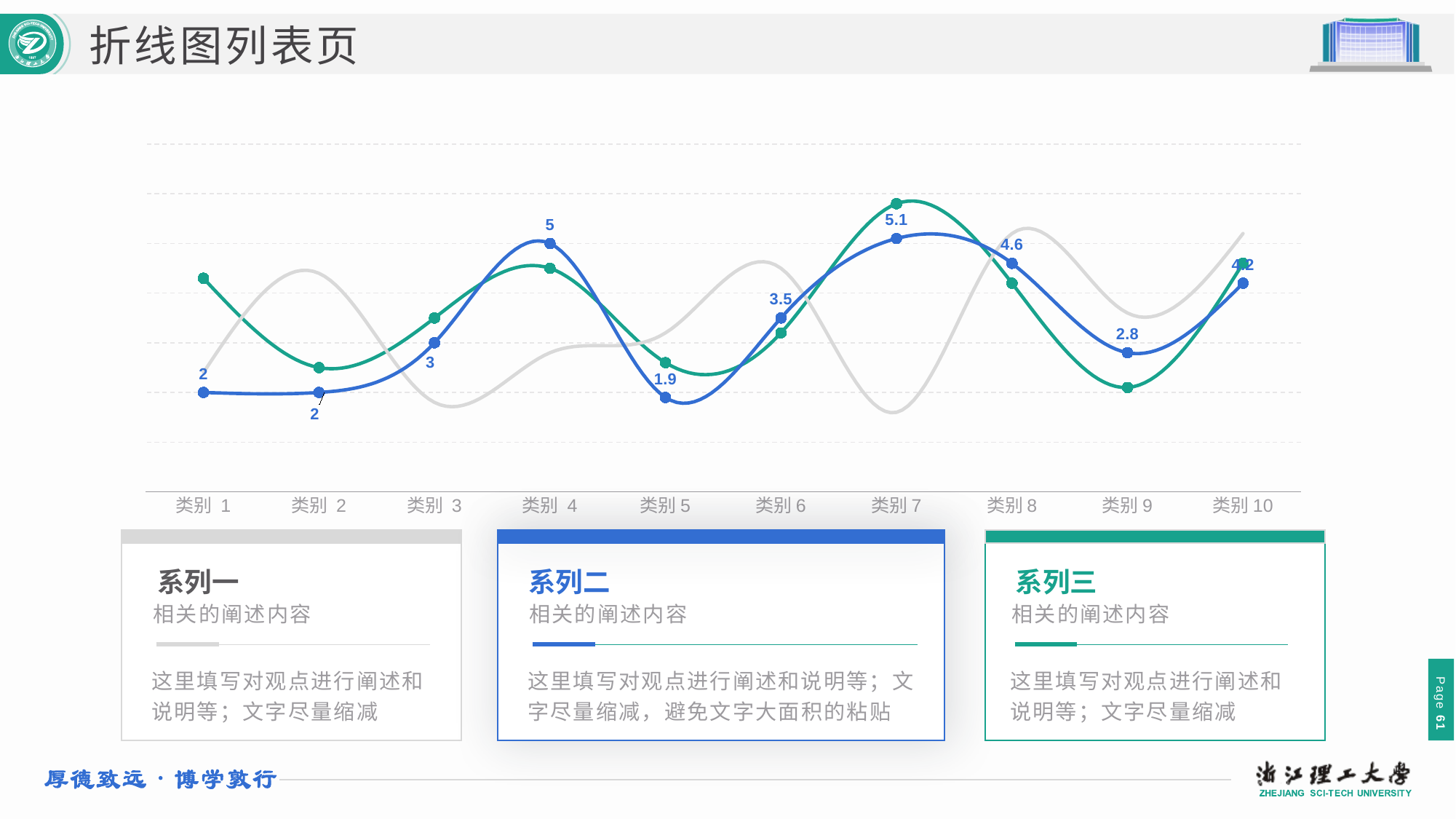

折线图列表页

### Chart

| Category | 系列 1 | 系列 2 | 系列 3 |
|---|---|---|---|
| 类别 1 | 4.3 | 2.4 | 2.0 |
| 类别 2 | 2.5 | 4.4 | 2.0 |
| 类别 3 | 3.5 | 1.8 | 3.0 |
| 类别 4 | 4.5 | 2.8 | 5.0 |
| 类别5 | 2.6 | 3.2 | 1.9 |
| 类别6 | 3.2 | 4.5 | 3.5 |
| 类别7 | 5.8 | 1.6 | 5.1 |
| 类别8 | 4.2 | 5.2 | 4.6 |
| 类别9 | 2.1 | 3.6 | 2.8 |
| 类别10 | 4.6 | 5.2 | 4.2 |

系列一
系列二
系列三
相关的阐述内容
相关的阐述内容
相关的阐述内容
这里填写对观点进行阐述和说明等；文字尽量缩减

这里填写对观点进行阐述和说明等；文字尽量缩减，避免文字大面积的粘贴

这里填写对观点进行阐述和说明等；文字尽量缩减